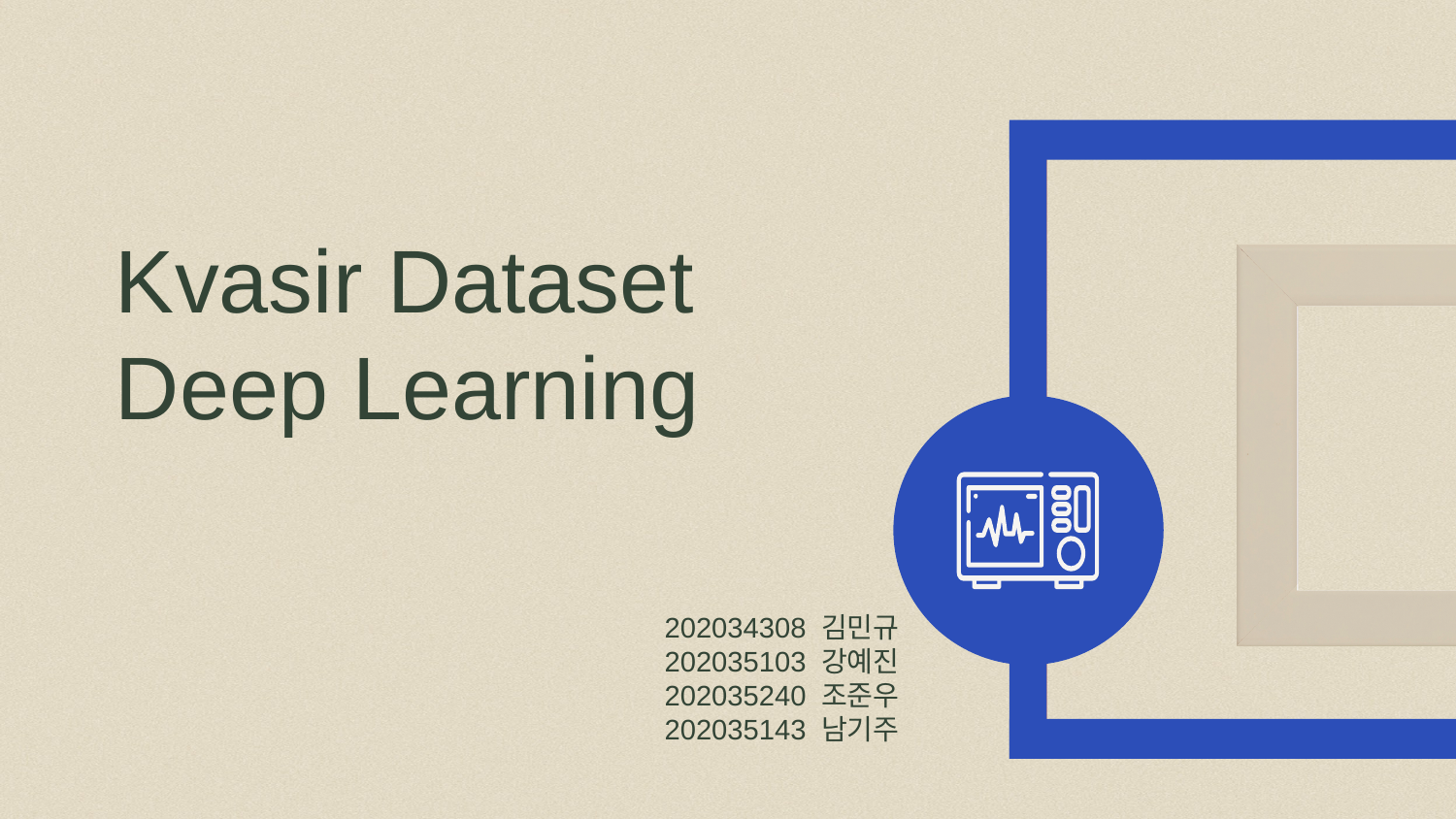

# Kvasir Dataset Deep Learning

202034308 김민규
202035103 강예진
202035240 조준우
202035143 남기주